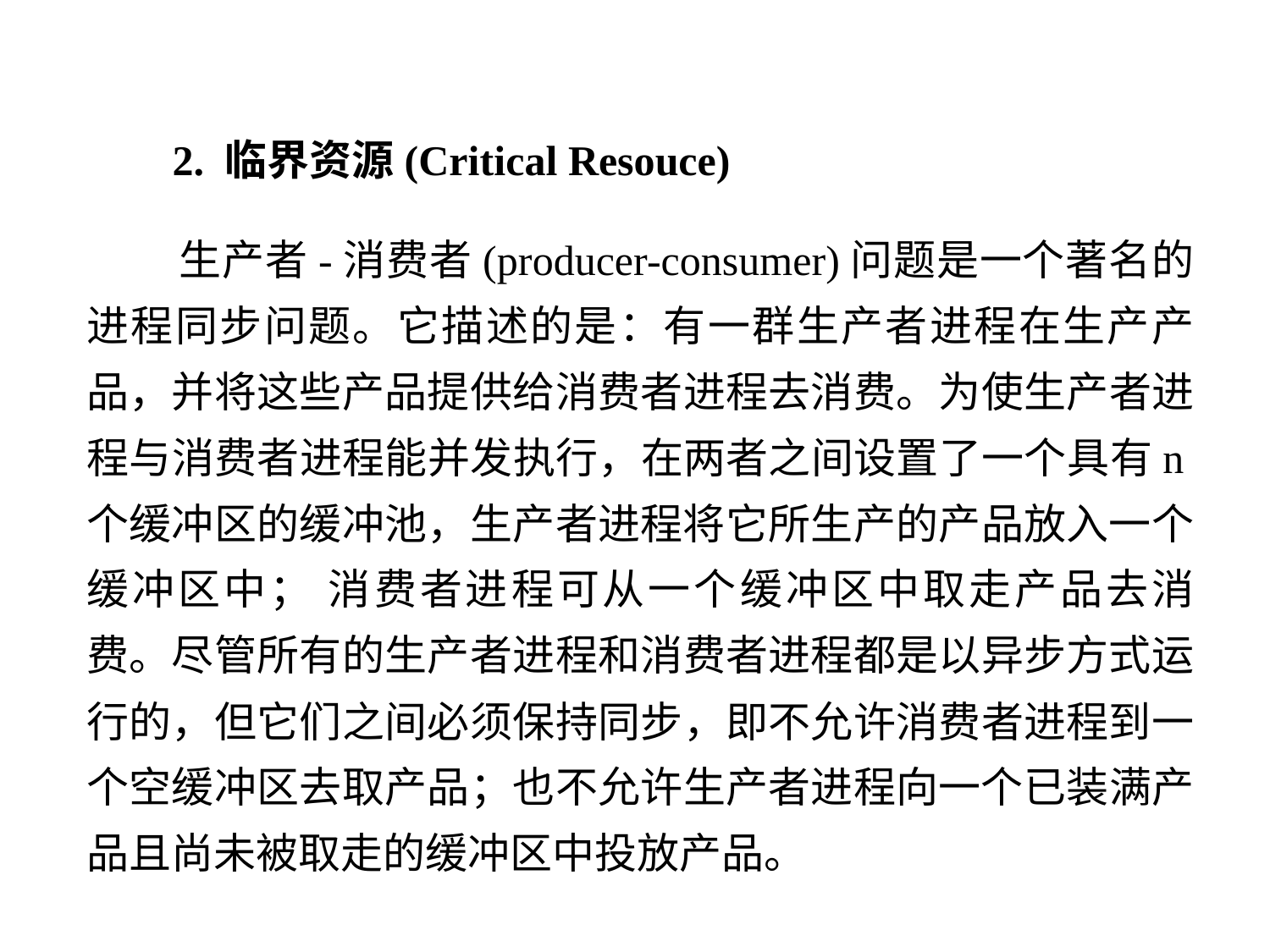

2. 临界资源(Critical Resouce)
        生产者-消费者(producer-consumer)问题是一个著名的进程同步问题。它描述的是：有一群生产者进程在生产产品，并将这些产品提供给消费者进程去消费。为使生产者进程与消费者进程能并发执行，在两者之间设置了一个具有n个缓冲区的缓冲池，生产者进程将它所生产的产品放入一个缓冲区中； 消费者进程可从一个缓冲区中取走产品去消费。尽管所有的生产者进程和消费者进程都是以异步方式运行的，但它们之间必须保持同步，即不允许消费者进程到一个空缓冲区去取产品；也不允许生产者进程向一个已装满产品且尚未被取走的缓冲区中投放产品。